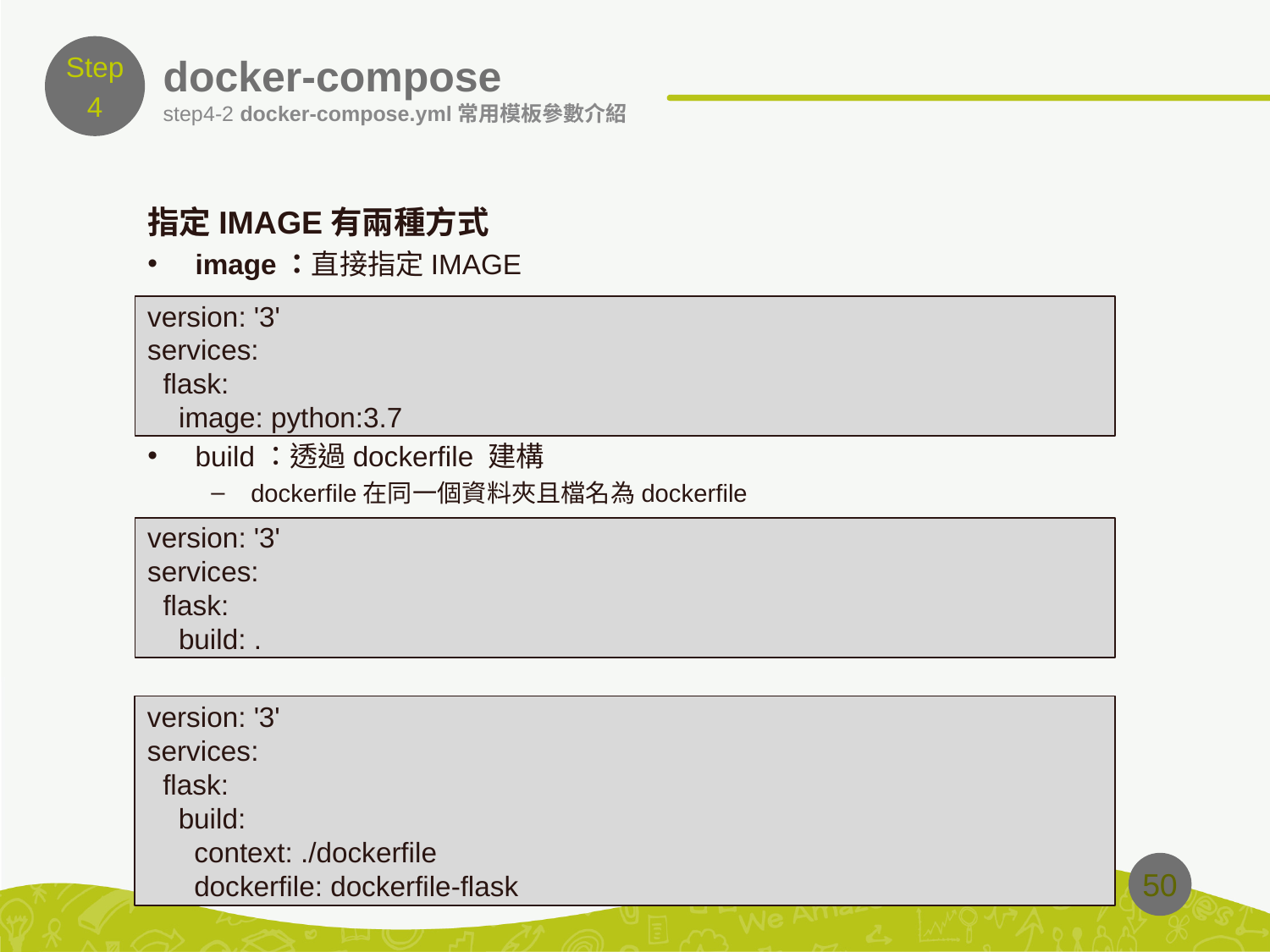

Step
4
# docker-compose
step4-2 docker-compose.yml常用模板參數介紹
指定IMAGE有兩種方式
image：直接指定IMAGE

build：透過dockerfile 建構
dockerfile在同一個資料夾且檔名為dockerfile

指定dockerfile路徑(例如:在dockerfile資料夾內的dockerfile-flask)

version: '3'
services:
  flask:
    image: python:3.7
version: '3'
services:
  flask:
    build: .
version: '3'
services:
  flask:
    build:
      context: ./dockerfile
      dockerfile: dockerfile-flask
50